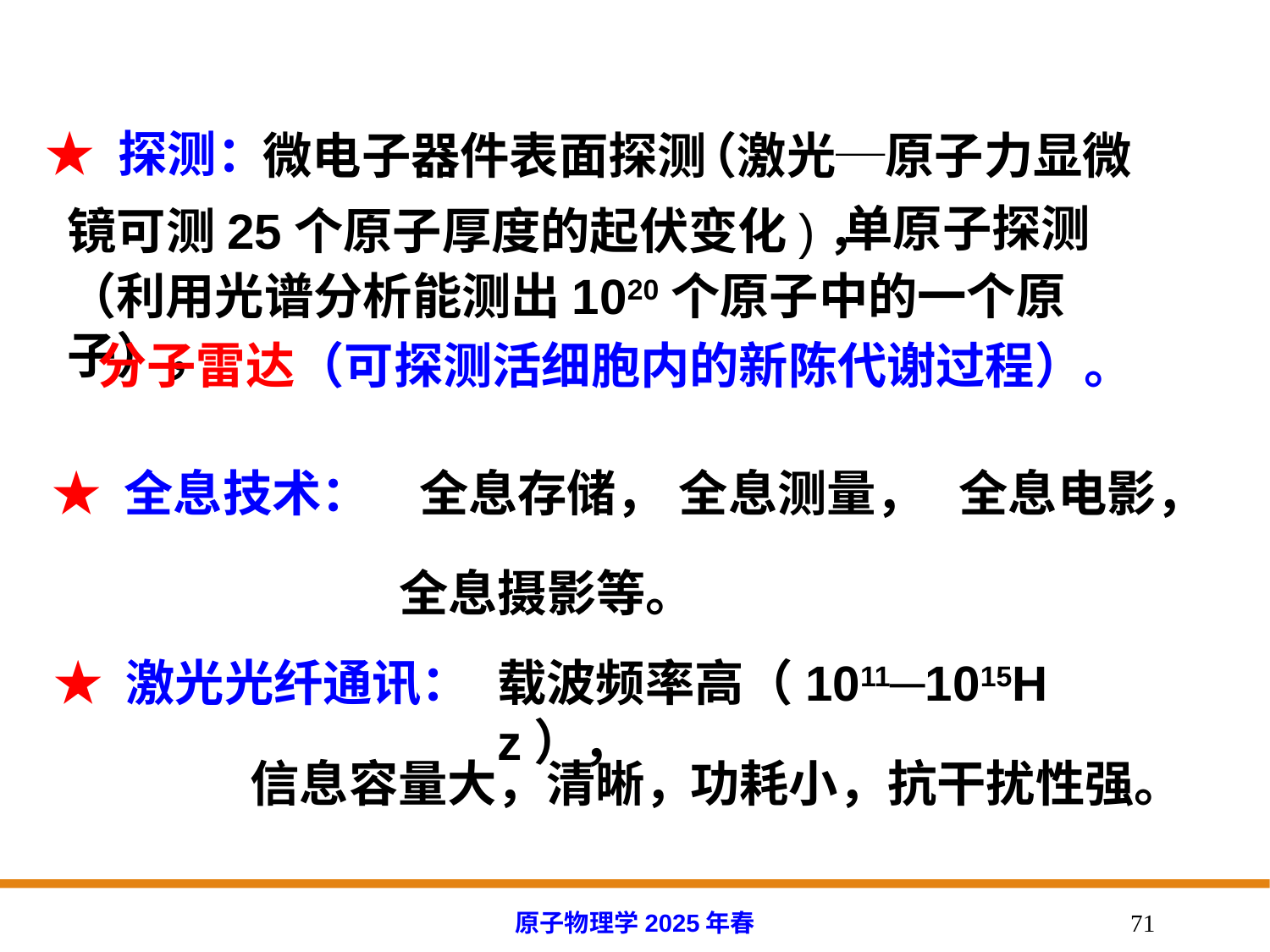

★ 探测：
微电子器件表面探测
（激光─原子力显微
单原子探测
镜可测25个原子厚度的起伏变化)，
（利用光谱分析能测出1020个原子中的一个原子），

分子雷达（可探测活细胞内的新陈代谢过程）。
★ 全息技术：
全息存储，
全息测量，
全息电影，
全息摄影等。
★ 激光光纤通讯：
载波频率高（1011─1015Hz），
信息容量大，清晰，
功耗小，抗干扰性强。
原子物理学2025年春
71